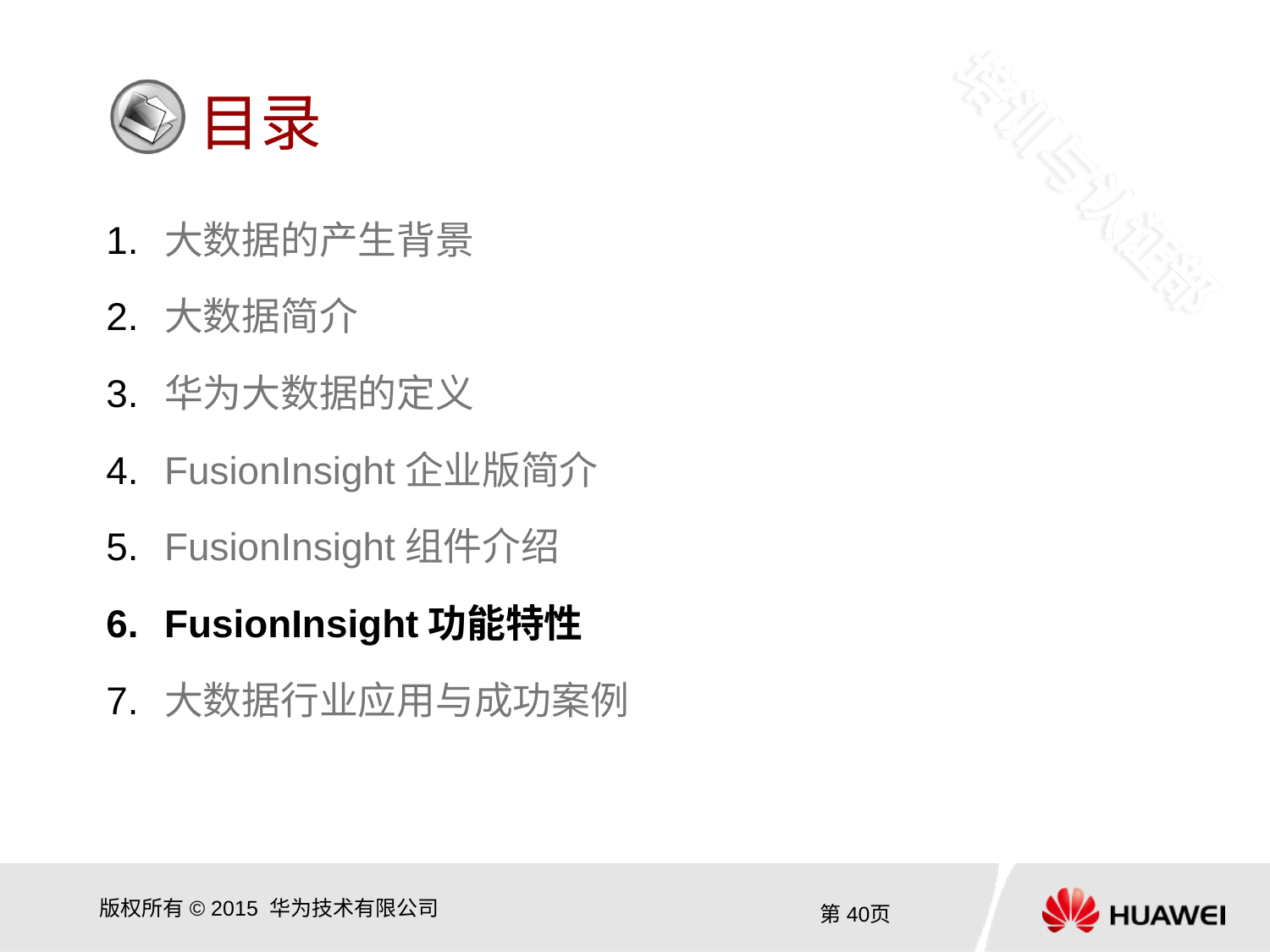

大数据的产生背景
大数据简介
华为大数据的定义
FusionInsight企业版简介
FusionInsight组件介绍
FusionInsight功能特性
大数据行业应用与成功案例